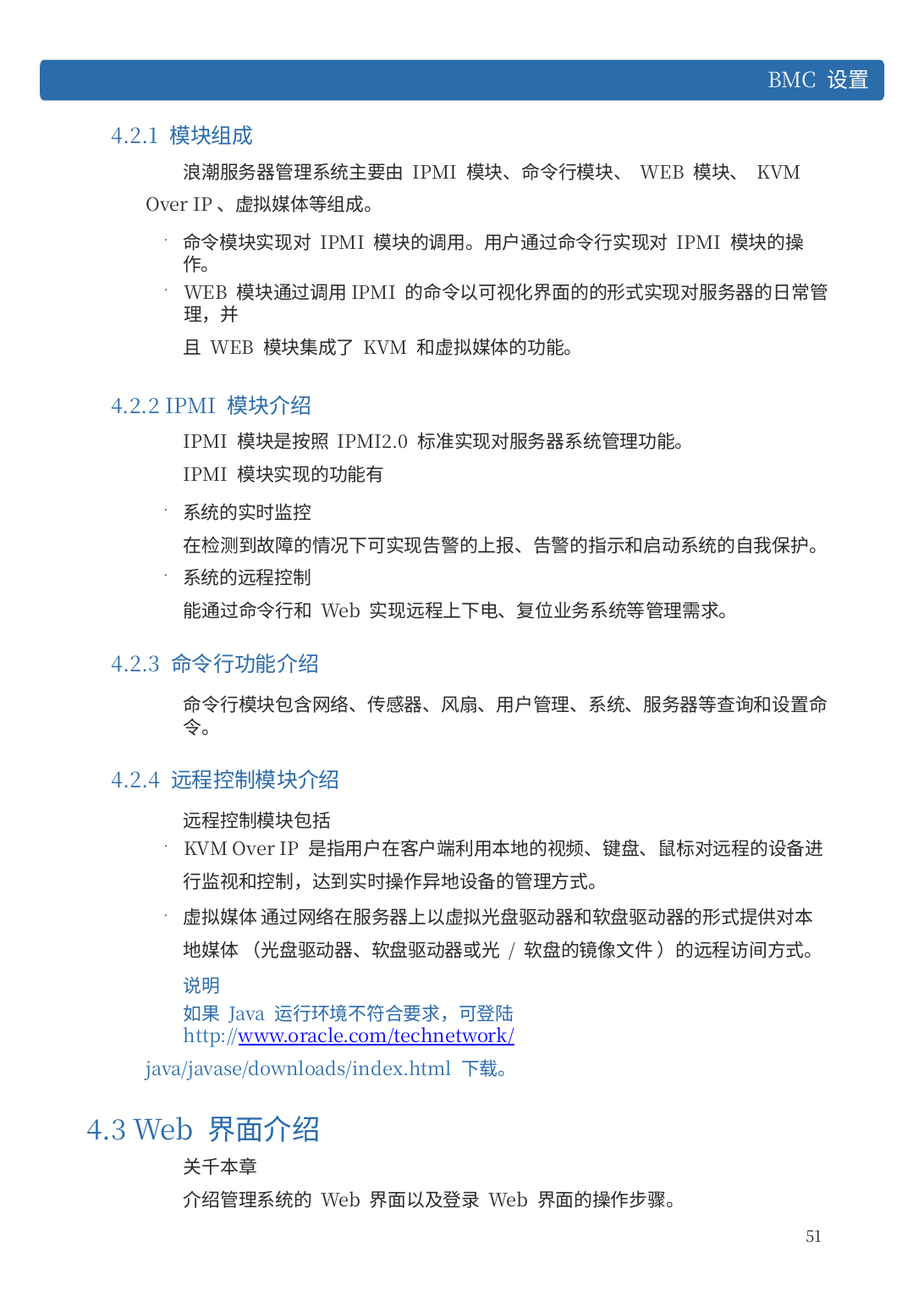

BMC 设置
4.2.1 模块组成
浪潮服务器管理系统主要由 IPMI 模块、命令行模块、 WEB 模块、 KVM Over IP、虚拟媒体等组成。
命令模块实现对 IPMI 模块的调用。用户通过命令行实现对 IPMI 模块的操作。
WEB 模块通过调用IPMI 的命令以可视化界面的的形式实现对服务器的日常管理，并
且 WEB 模块集成了 KVM 和虚拟媒体的功能。

4.2.2 IPMI 模块介绍
IPMI 模块是按照 IPMI2.0 标准实现对服务器系统管理功能。
IPMI 模块实现的功能有
系统的实时监控
在检测到故障的情况下可实现告警的上报、告警的指示和启动系统的自我保护。
系统的远程控制
能通过命令行和 Web 实现远程上下电、复位业务系统等管理需求。

4.2.3 命令行功能介绍
命令行模块包含网络、传感器、风扇、用户管理、系统、服务器等查询和设置命令。

4.2.4 远程控制模块介绍
远程控制模块包括
KVM Over IP 是指用户在客户端利用本地的视频、键盘、鼠标对远程的设备进
行监视和控制，达到实时操作异地设备的管理方式。
虚拟媒体 通过网络在服务器上以虚拟光盘驱动器和软盘驱动器的形式提供对本地媒体 （光盘驱动器、软盘驱动器或光 / 软盘的镜像文件 ）的远程访间方式。
说明
如果 Java 运行环境不符合要求，可登陆 http://www.oracle.com/technetwork/
java/javase/downloads/index.html 下载。

4.3 Web 界面介绍
关千本章
介绍管理系统的 Web 界面以及登录 Web 界面的操作步骤。
51